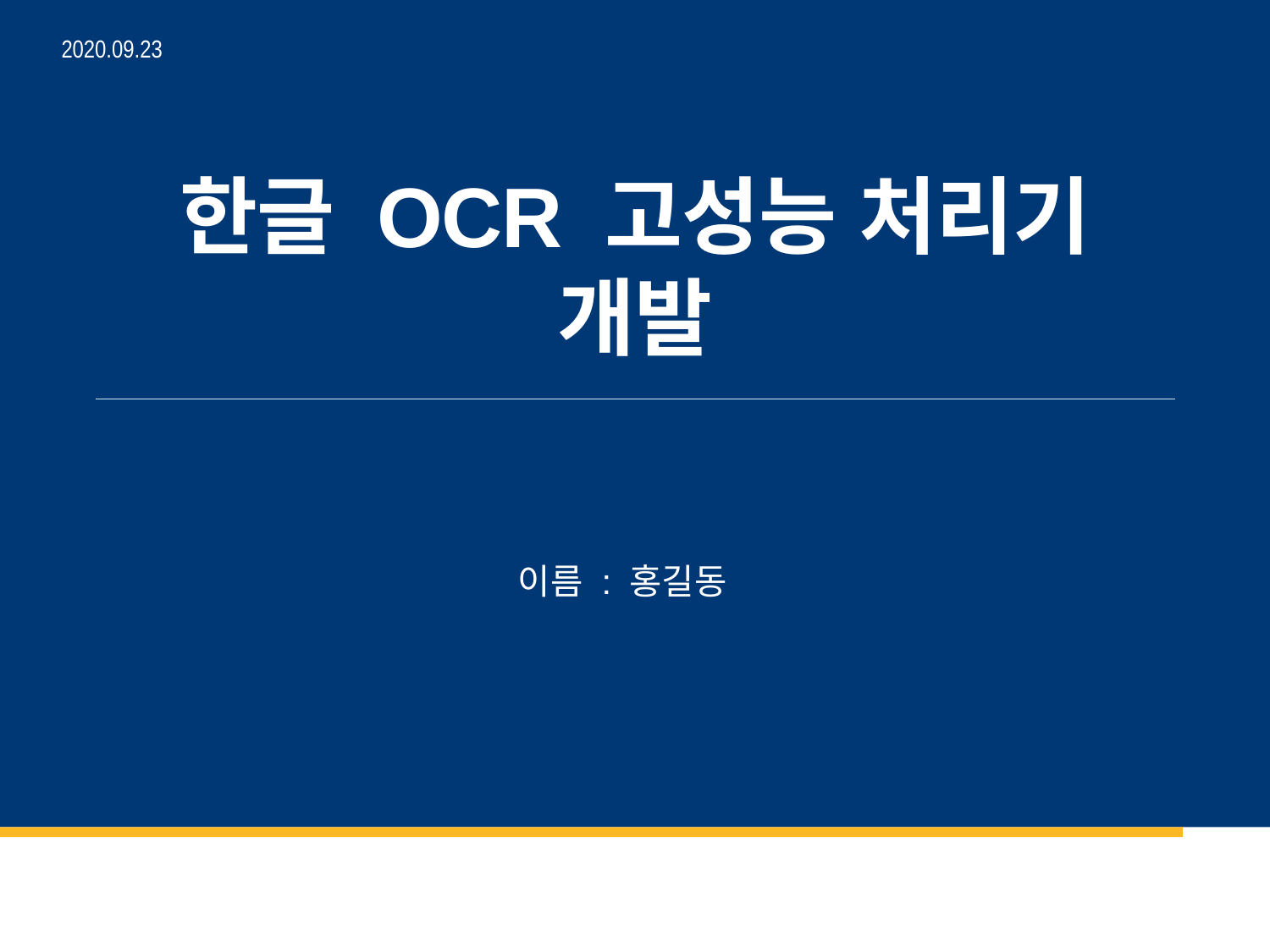

2020.09.23
# 한글 OCR 고성능 처리기 개발
이름 : 홍길동